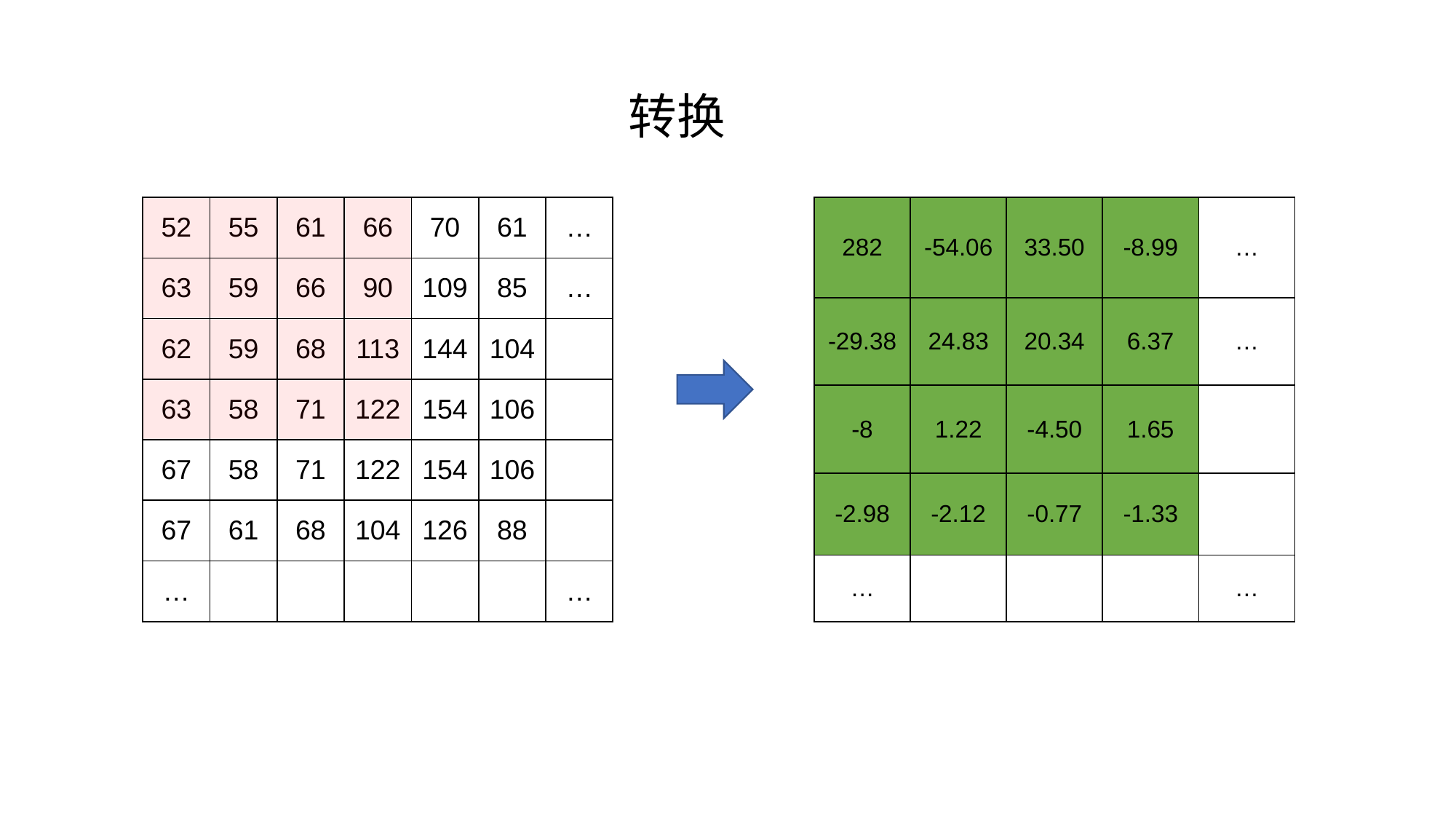

转换
| 52 | 55 | 61 | 66 | 70 | 61 | … |
| --- | --- | --- | --- | --- | --- | --- |
| 63 | 59 | 66 | 90 | 109 | 85 | … |
| 62 | 59 | 68 | 113 | 144 | 104 |  |
| 63 | 58 | 71 | 122 | 154 | 106 |  |
| 67 | 58 | 71 | 122 | 154 | 106 |  |
| 67 | 61 | 68 | 104 | 126 | 88 |  |
| … |  |  |  |  |  | … |
|  |  |  |  |
| --- | --- | --- | --- |
|  |  |  |  |
|  |  |  |  |
|  |  |  |  |
| 282 | -54.06 | 33.50 | -8.99 | … |
| --- | --- | --- | --- | --- |
| -29.38 | 24.83 | 20.34 | 6.37 | … |
| -8 | 1.22 | -4.50 | 1.65 |  |
| -2.98 | -2.12 | -0.77 | -1.33 |  |
| … |  |  |  | … |
| 282 | -54.06 | 33.50 | -8.99 |
| --- | --- | --- | --- |
| -29.38 | 24.83 | 20.34 | 6.37 |
| -8 | 1.22 | -4.50 | 1.65 |
| -2.98 | -2.12 | -0.77 | -1.33 |